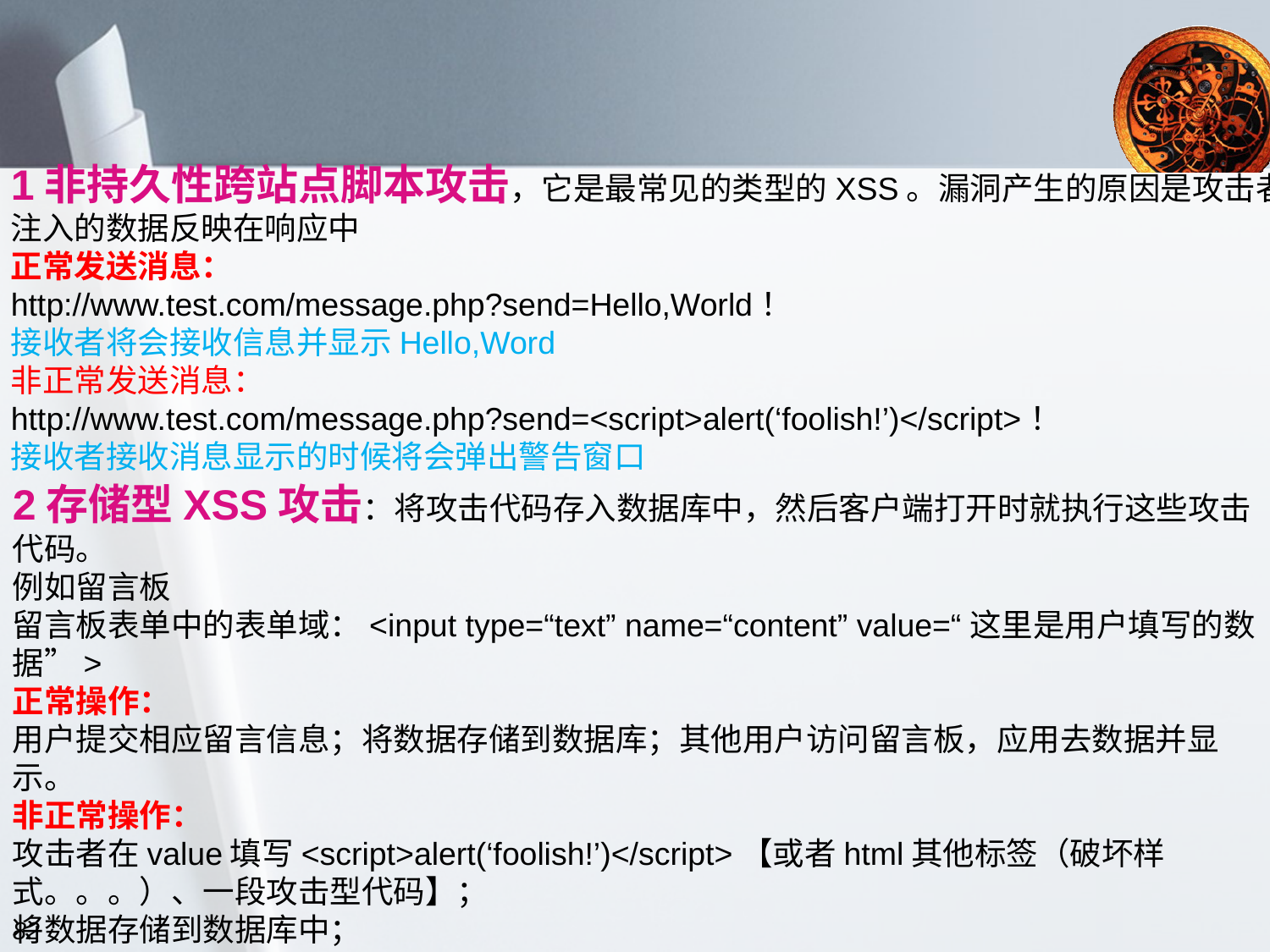

#
1非持久性跨站点脚本攻击，它是最常见的类型的XSS。漏洞产生的原因是攻击者注入的数据反映在响应中
正常发送消息：
http://www.test.com/message.php?send=Hello,World！
接收者将会接收信息并显示Hello,Word
非正常发送消息：
http://www.test.com/message.php?send=<script>alert(‘foolish!’)</script>！
接收者接收消息显示的时候将会弹出警告窗口
2存储型XSS攻击：将攻击代码存入数据库中，然后客户端打开时就执行这些攻击代码。
例如留言板
留言板表单中的表单域：<input type=“text” name=“content” value=“这里是用户填写的数据”>
正常操作：
用户提交相应留言信息；将数据存储到数据库；其他用户访问留言板，应用去数据并显示。
非正常操作：
攻击者在value填写<script>alert(‘foolish!’)</script>【或者html其他标签（破坏样式。。。）、一段攻击型代码】；
将数据存储到数据库中；
其他用户取出数据显示的时候，将会执行这些攻击性代码
82